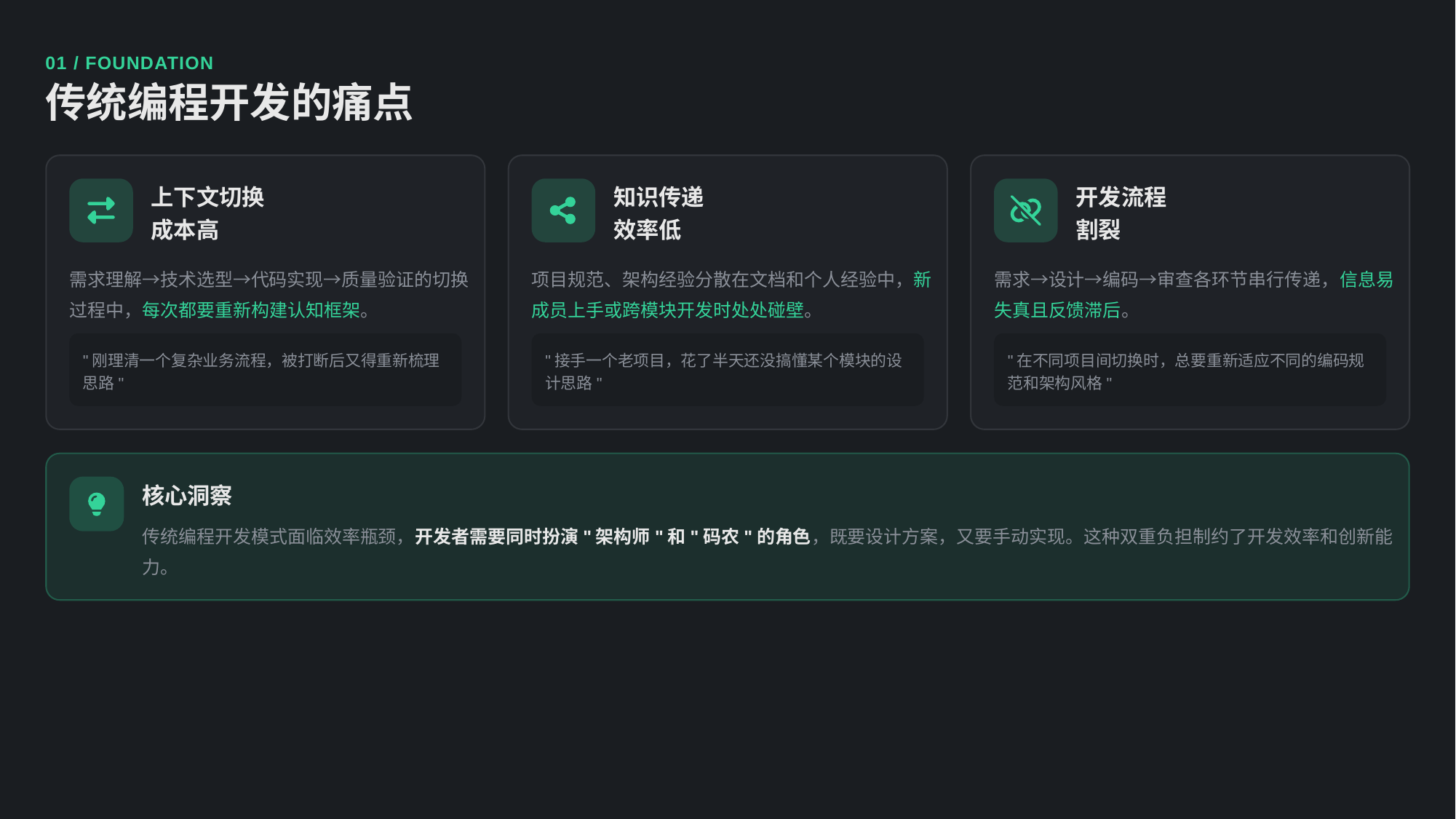

01 / FOUNDATION
传统编程开发的痛点

上下文切换
成本高

知识传递
效率低

开发流程
割裂

需求理解→技术选型→代码实现→质量验证的切换过程中，每次都要重新构建认知框架。
项目规范、架构经验分散在文档和个人经验中，新成员上手或跨模块开发时处处碰壁。
需求→设计→编码→审查各环节串行传递，信息易失真且反馈滞后。

"刚理清一个复杂业务流程，被打断后又得重新梳理思路"
"接手一个老项目，花了半天还没搞懂某个模块的设计思路"
"在不同项目间切换时，总要重新适应不同的编码规范和架构风格"

核心洞察

传统编程开发模式面临效率瓶颈，开发者需要同时扮演"架构师"和"码农"的角色，既要设计方案，又要手动实现。这种双重负担制约了开发效率和创新能力。